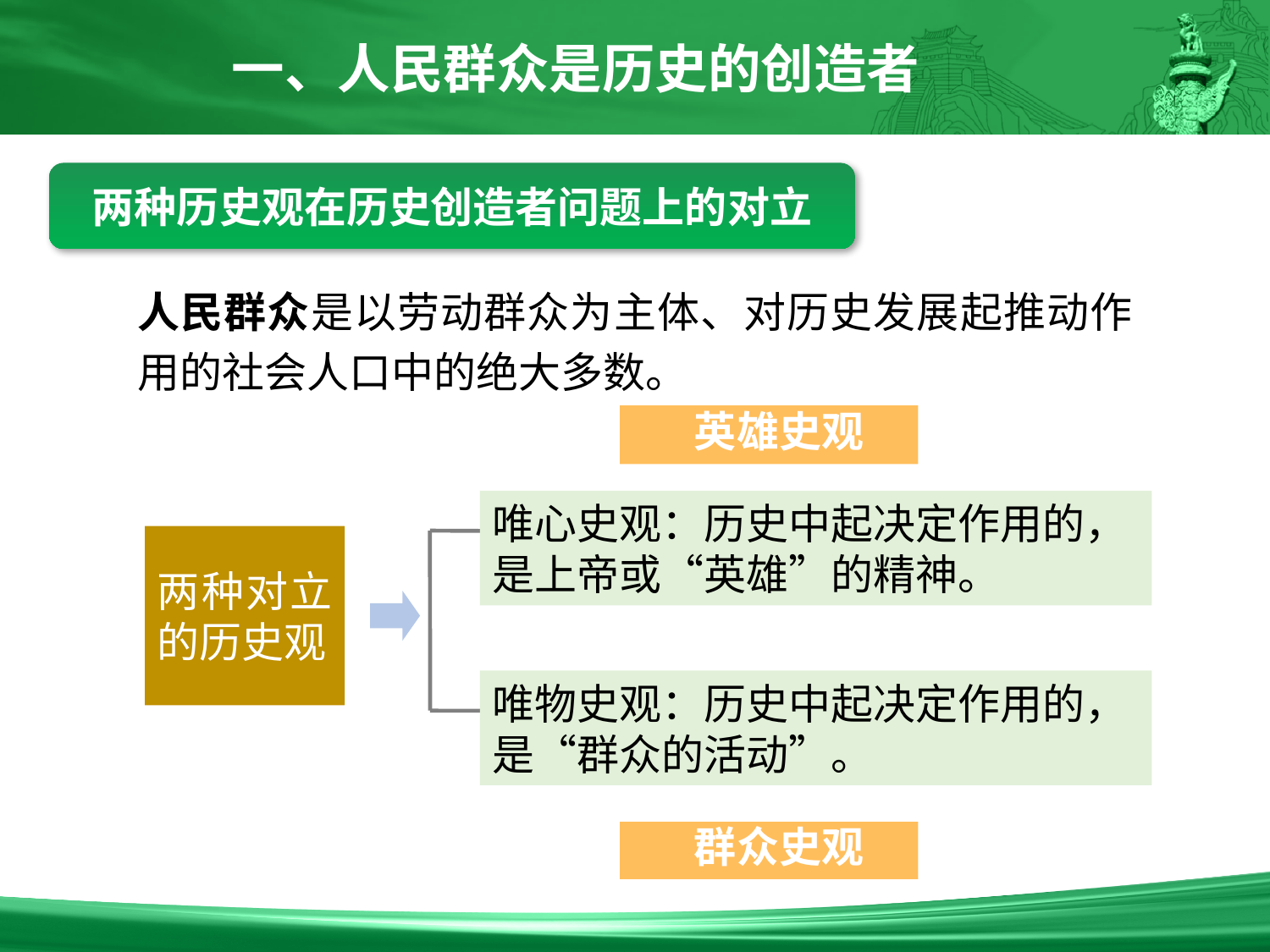

一、人民群众是历史的创造者
两种历史观在历史创造者问题上的对立
人民群众是以劳动群众为主体、对历史发展起推动作用的社会人口中的绝大多数。
 英雄史观
唯心史观：历史中起决定作用的，是上帝或“英雄”的精神。
两种对立的历史观

唯物史观：历史中起决定作用的，是“群众的活动”。

 群众史观